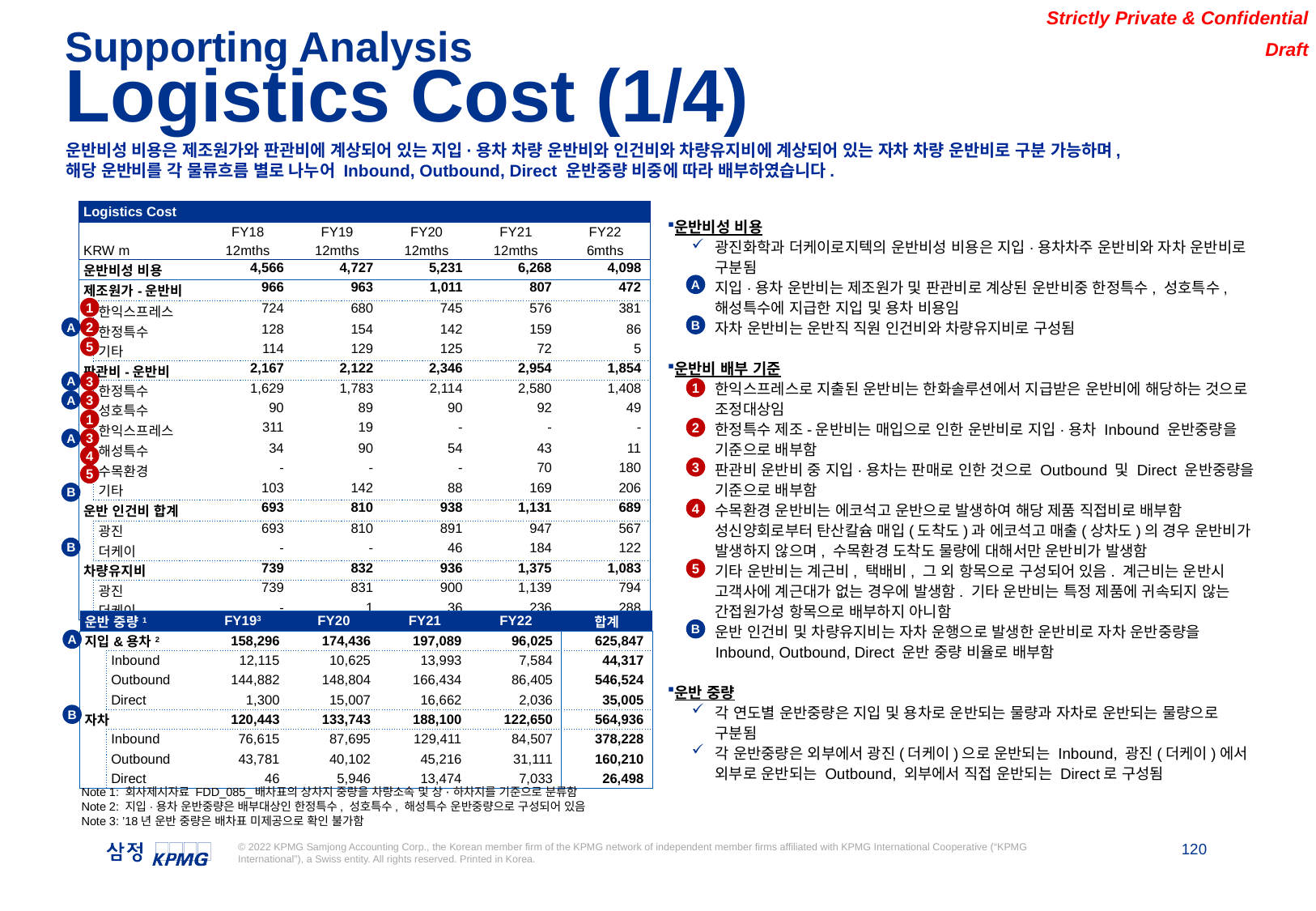

Supporting Analysis
Logistics Cost (1/4)
운반비성 비용은 제조원가와 판관비에 계상되어 있는 지입·용차 차량 운반비와 인건비와 차량유지비에 계상되어 있는 자차 차량 운반비로 구분 가능하며,
해당 운반비를 각 물류흐름 별로 나누어 Inbound, Outbound, Direct 운반중량 비중에 따라 배부하였습니다.
| Logistics Cost |  |  |  |  |  |  |  |
| --- | --- | --- | --- | --- | --- | --- | --- |
|  |  |  | FY18 | FY19 | FY20 | FY21 | FY22 |
| KRW m |  |  | 12mths | 12mths | 12mths | 12mths | 6mths |
| 운반비성 비용 |  |  | 4,566 | 4,727 | 5,231 | 6,268 | 4,098 |
| 제조원가-운반비 |  |  | 966 | 963 | 1,011 | 807 | 472 |
|  | 한익스프레스 |  | 724 | 680 | 745 | 576 | 381 |
|  | 한정특수 |  | 128 | 154 | 142 | 159 | 86 |
|  | 기타 |  | 114 | 129 | 125 | 72 | 5 |
| 판관비-운반비 |  |  | 2,167 | 2,122 | 2,346 | 2,954 | 1,854 |
|  | 한정특수 |  | 1,629 | 1,783 | 2,114 | 2,580 | 1,408 |
|  | 성호특수 |  | 90 | 89 | 90 | 92 | 49 |
|  | 한익스프레스 |  | 311 | 19 | - | - | - |
|  | 해성특수 |  | 34 | 90 | 54 | 43 | 11 |
|  | 수목환경 |  | - | - | - | 70 | 180 |
|  | 기타 |  | 103 | 142 | 88 | 169 | 206 |
| 운반 인건비 합계 |  |  | 693 | 810 | 938 | 1,131 | 689 |
|  | 광진 |  | 693 | 810 | 891 | 947 | 567 |
|  | 더케이 |  | - | - | 46 | 184 | 122 |
| 차량유지비 |  |  | 739 | 832 | 936 | 1,375 | 1,083 |
|  | 광진 |  | 739 | 831 | 900 | 1,139 | 794 |
|  | 더케이 |  | - | 1 | 36 | 236 | 288 |
운반비성 비용
광진화학과 더케이로지텍의 운반비성 비용은 지입·용차차주 운반비와 자차 운반비로 구분됨
지입·용차 운반비는 제조원가 및 판관비로 계상된 운반비중 한정특수, 성호특수, 해성특수에 지급한 지입 및 용차 비용임
자차 운반비는 운반직 직원 인건비와 차량유지비로 구성됨

운반비 배부 기준
한익스프레스로 지출된 운반비는 한화솔루션에서 지급받은 운반비에 해당하는 것으로 조정대상임
한정특수 제조-운반비는 매입으로 인한 운반비로 지입·용차 Inbound 운반중량을 기준으로 배부함
판관비 운반비 중 지입·용차는 판매로 인한 것으로 Outbound 및 Direct 운반중량을 기준으로 배부함
수목환경 운반비는 에코석고 운반으로 발생하여 해당 제품 직접비로 배부함
성신양회로부터 탄산칼슘 매입(도착도)과 에코석고 매출(상차도)의 경우 운반비가 발생하지 않으며, 수목환경 도착도 물량에 대해서만 운반비가 발생함
기타 운반비는 계근비, 택배비, 그 외 항목으로 구성되어 있음. 계근비는 운반시 고객사에 계근대가 없는 경우에 발생함. 기타 운반비는 특정 제품에 귀속되지 않는 간접원가성 항목으로 배부하지 아니함
운반 인건비 및 차량유지비는 자차 운행으로 발생한 운반비로 자차 운반중량을 Inbound, Outbound, Direct 운반 중량 비율로 배부함

운반 중량
각 연도별 운반중량은 지입 및 용차로 운반되는 물량과 자차로 운반되는 물량으로 구분됨
각 운반중량은 외부에서 광진(더케이)으로 운반되는 Inbound, 광진(더케이)에서 외부로 운반되는 Outbound, 외부에서 직접 운반되는 Direct로 구성됨
A
1
B
A
2
5
A
3
1
A
3
1
2
A
3
4
3
5
B
4
B
5
| 운반 중량1 |  | FY193 | FY20 | FY21 | FY22 | 합계 |
| --- | --- | --- | --- | --- | --- | --- |
| 지입&용차2 |  | 158,296 | 174,436 | 197,089 | 96,025 | 625,847 |
|  | Inbound | 12,115 | 10,625 | 13,993 | 7,584 | 44,317 |
|  | Outbound | 144,882 | 148,804 | 166,434 | 86,405 | 546,524 |
|  | Direct | 1,300 | 15,007 | 16,662 | 2,036 | 35,005 |
| 자차 |  | 120,443 | 133,743 | 188,100 | 122,650 | 564,936 |
|  | Inbound | 76,615 | 87,695 | 129,411 | 84,507 | 378,228 |
|  | Outbound | 43,781 | 40,102 | 45,216 | 31,111 | 160,210 |
|  | Direct | 46 | 5,946 | 13,474 | 7,033 | 26,498 |
B
A
B
Note 1: 회사제시자료 FDD_085_배차표의 상차지 중량을 차량소속 및 상·하차지를 기준으로 분류함
Note 2: 지입·용차 운반중량은 배부대상인 한정특수, 성호특수, 해성특수 운반중량으로 구성되어 있음
Note 3: ’18년 운반 중량은 배차표 미제공으로 확인 불가함